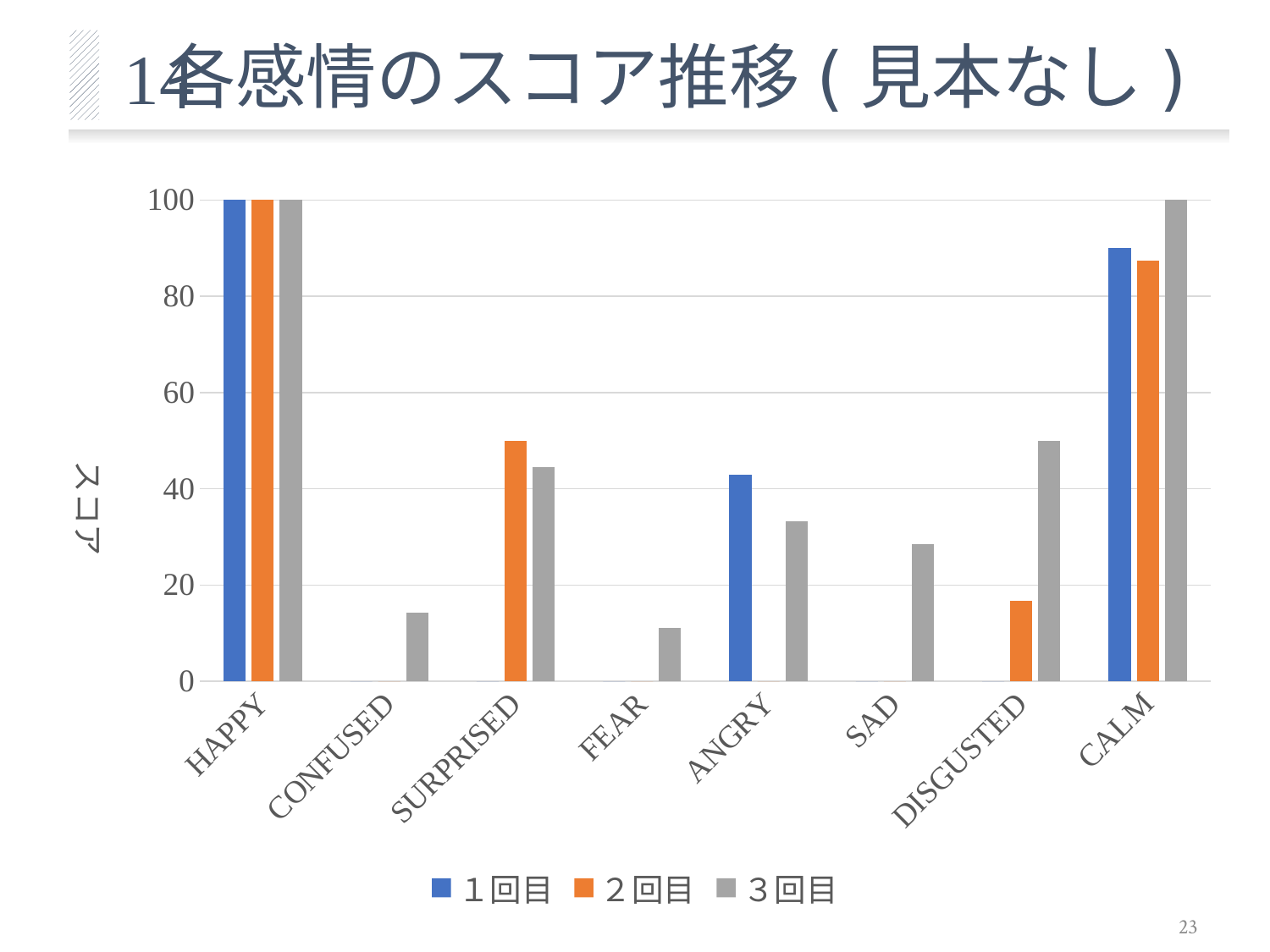

各感情のスコア推移(見本なし)
14

### Chart

| Category | １回目 | ２回目 | ３回目 |
|---|---|---|---|
| HAPPY | 100.0 | 100.0 | 100.0 |
| CONFUSED | 0.0 | 0.0 | 14.2857142857142 |
| SURPRISED | 0.0 | 50.0 | 44.4444444444444 |
| FEAR | 0.0 | 0.0 | 11.1111111111111 |
| ANGRY | 42.8571428571428 | 0.0 | 33.3333333333333 |
| SAD | 0.0 | 0.0 | 28.5714285714285 |
| DISGUSTED | 0.0 | 16.6666666666666 | 50.0 |
| CALM | 90.0 | 87.5 | 100.0 |
23